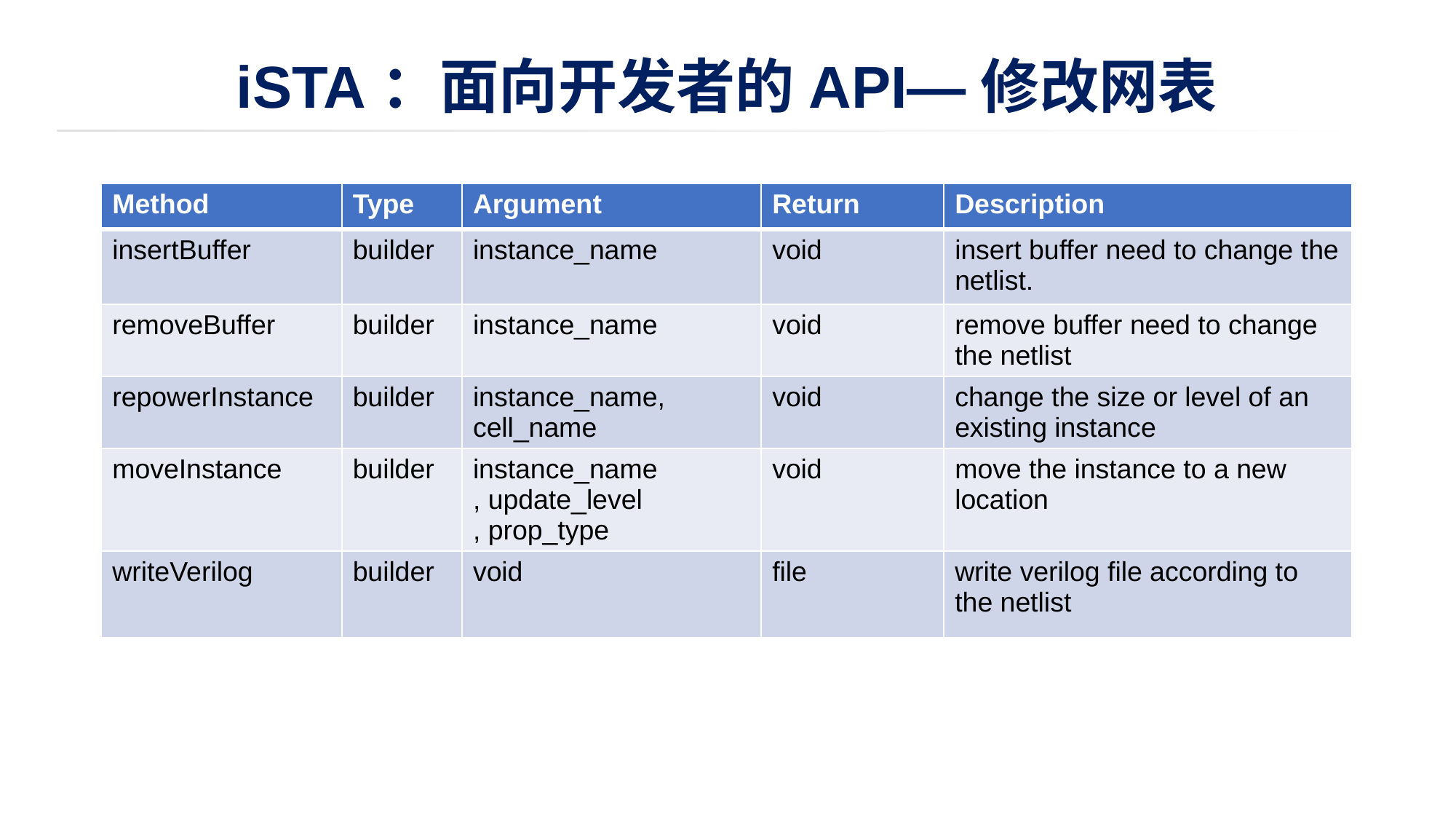

# iSTA：面向开发者的API—修改网表
| Method | Type | Argument | Return | Description |
| --- | --- | --- | --- | --- |
| insertBuffer | builder | instance\_name | void | insert buffer need to change the netlist. |
| removeBuffer | builder | instance\_name | void | remove buffer need to change the netlist |
| repowerInstance | builder | instance\_name, cell\_name | void | change the size or level of an existing instance |
| moveInstance | builder | instance\_name , update\_level , prop\_type | void | move the instance to a new location |
| writeVerilog | builder | void | file | write verilog file according to the netlist |